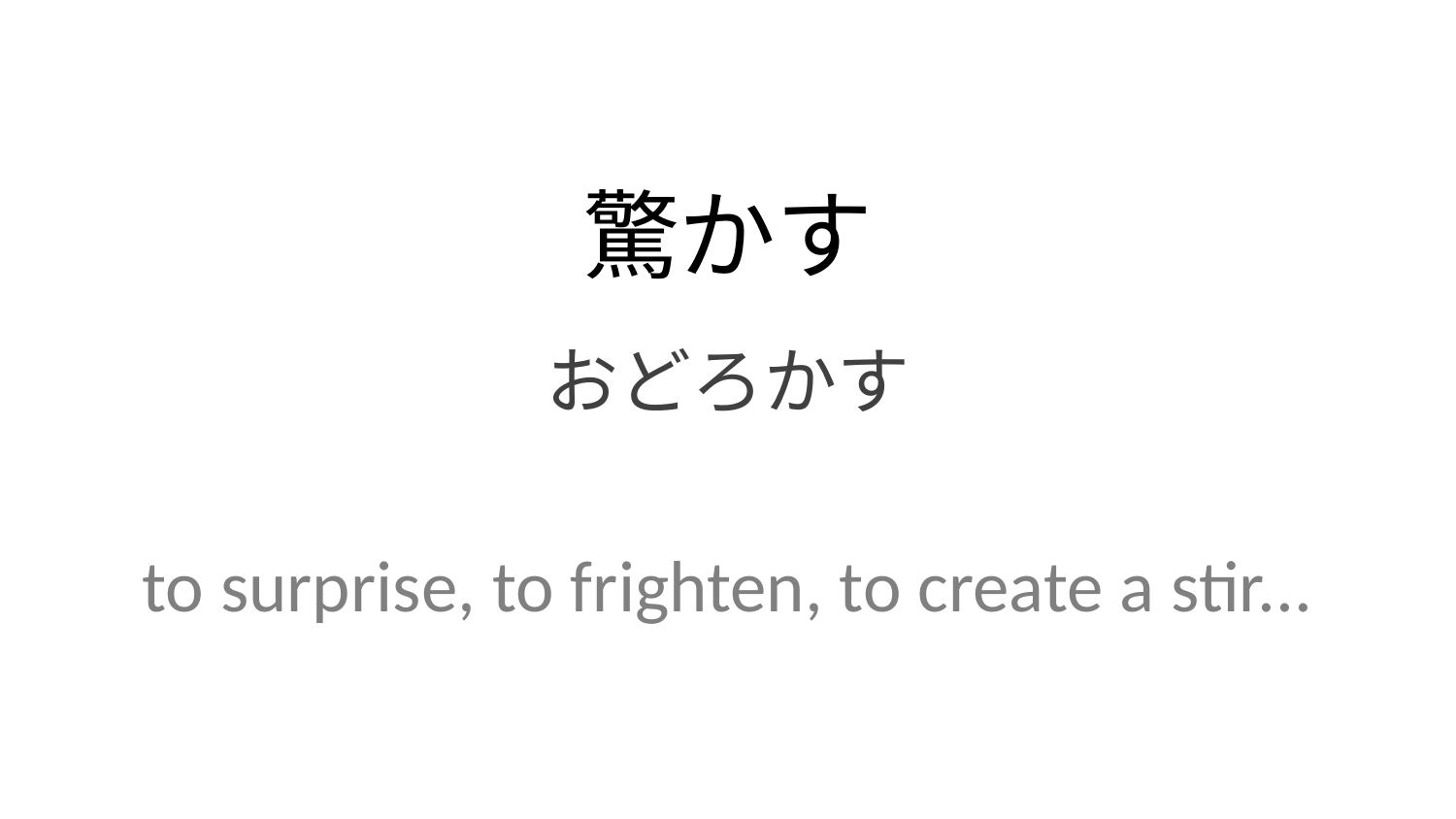

驚かす

おどろかす
to surprise, to frighten, to create a stir...